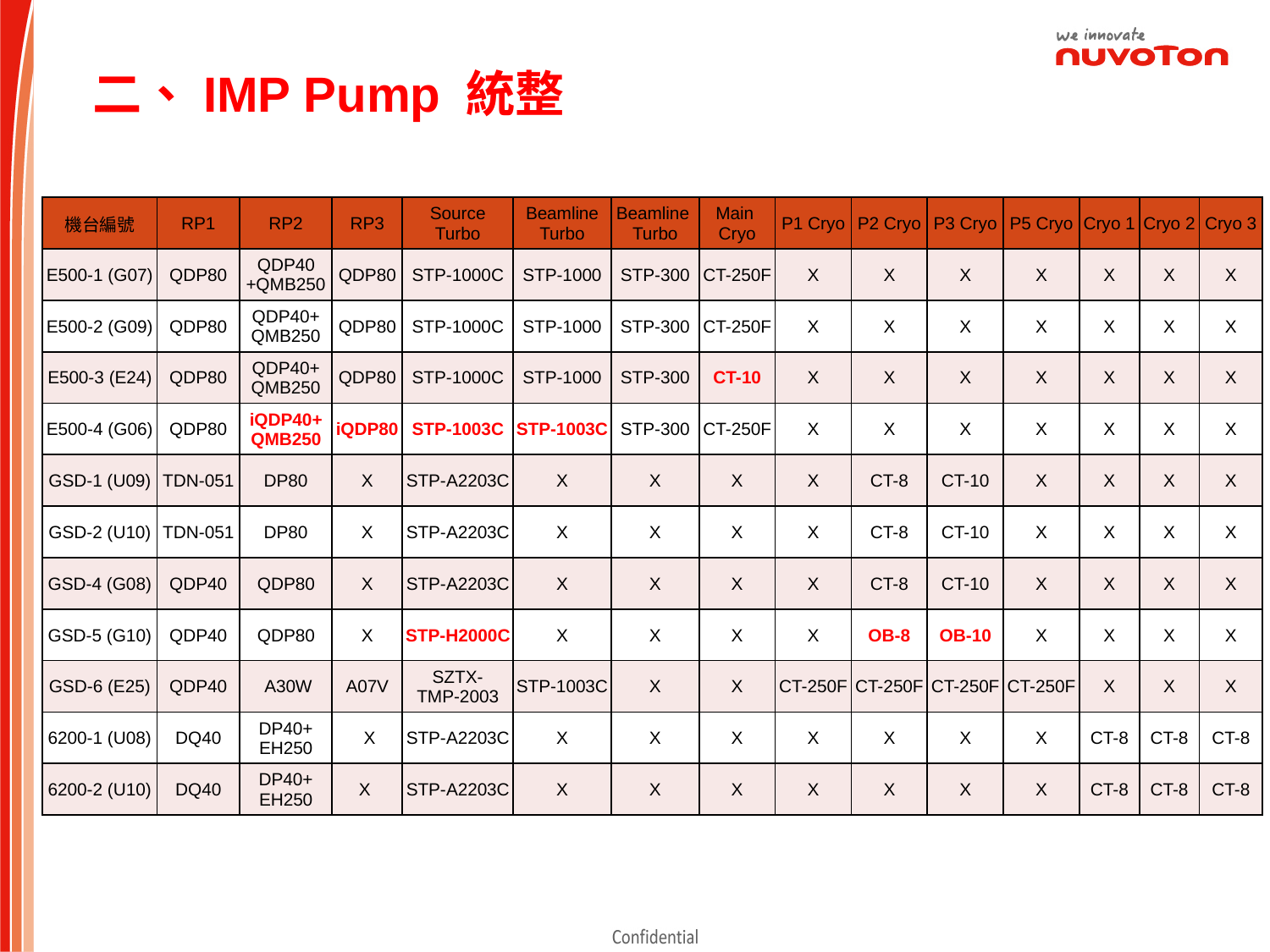

二、IMP Pump 統整
| 機台編號 | RP1 | RP2 | RP3 | Source Turbo | Beamline Turbo | Beamline Turbo | Main Cryo | P1 Cryo | P2 Cryo | P3 Cryo | P5 Cryo | Cryo 1 | Cryo 2 | Cryo 3 |
| --- | --- | --- | --- | --- | --- | --- | --- | --- | --- | --- | --- | --- | --- | --- |
| E500-1 (G07) | QDP80 | QDP40 +QMB250 | QDP80 | STP-1000C | STP-1000 | STP-300 | CT-250F | X | X | X | X | X | X | X |
| E500-2 (G09) | QDP80 | QDP40+ QMB250 | QDP80 | STP-1000C | STP-1000 | STP-300 | CT-250F | X | X | X | X | X | X | X |
| E500-3 (E24) | QDP80 | QDP40+ QMB250 | QDP80 | STP-1000C | STP-1000 | STP-300 | CT-10 | X | X | X | X | X | X | X |
| E500-4 (G06) | QDP80 | iQDP40+ QMB250 | iQDP80 | STP-1003C | STP-1003C | STP-300 | CT-250F | X | X | X | X | X | X | X |
| GSD-1 (U09) | TDN-051 | DP80 | X | STP-A2203C | X | X | X | X | CT-8 | CT-10 | X | X | X | X |
| GSD-2 (U10) | TDN-051 | DP80 | X | STP-A2203C | X | X | X | X | CT-8 | CT-10 | X | X | X | X |
| GSD-4 (G08) | QDP40 | QDP80 | X | STP-A2203C | X | X | X | X | CT-8 | CT-10 | X | X | X | X |
| GSD-5 (G10) | QDP40 | QDP80 | X | STP-H2000C | X | X | X | X | OB-8 | OB-10 | X | X | X | X |
| GSD-6 (E25) | QDP40 | A30W | A07V | SZTX- TMP-2003 | STP-1003C | X | X | CT-250F | CT-250F | CT-250F | CT-250F | X | X | X |
| 6200-1 (U08) | DQ40 | DP40+ EH250 | X | STP-A2203C | X | X | X | X | X | X | X | CT-8 | CT-8 | CT-8 |
| 6200-2 (U10) | DQ40 | DP40+ EH250 | X | STP-A2203C | X | X | X | X | X | X | X | CT-8 | CT-8 | CT-8 |